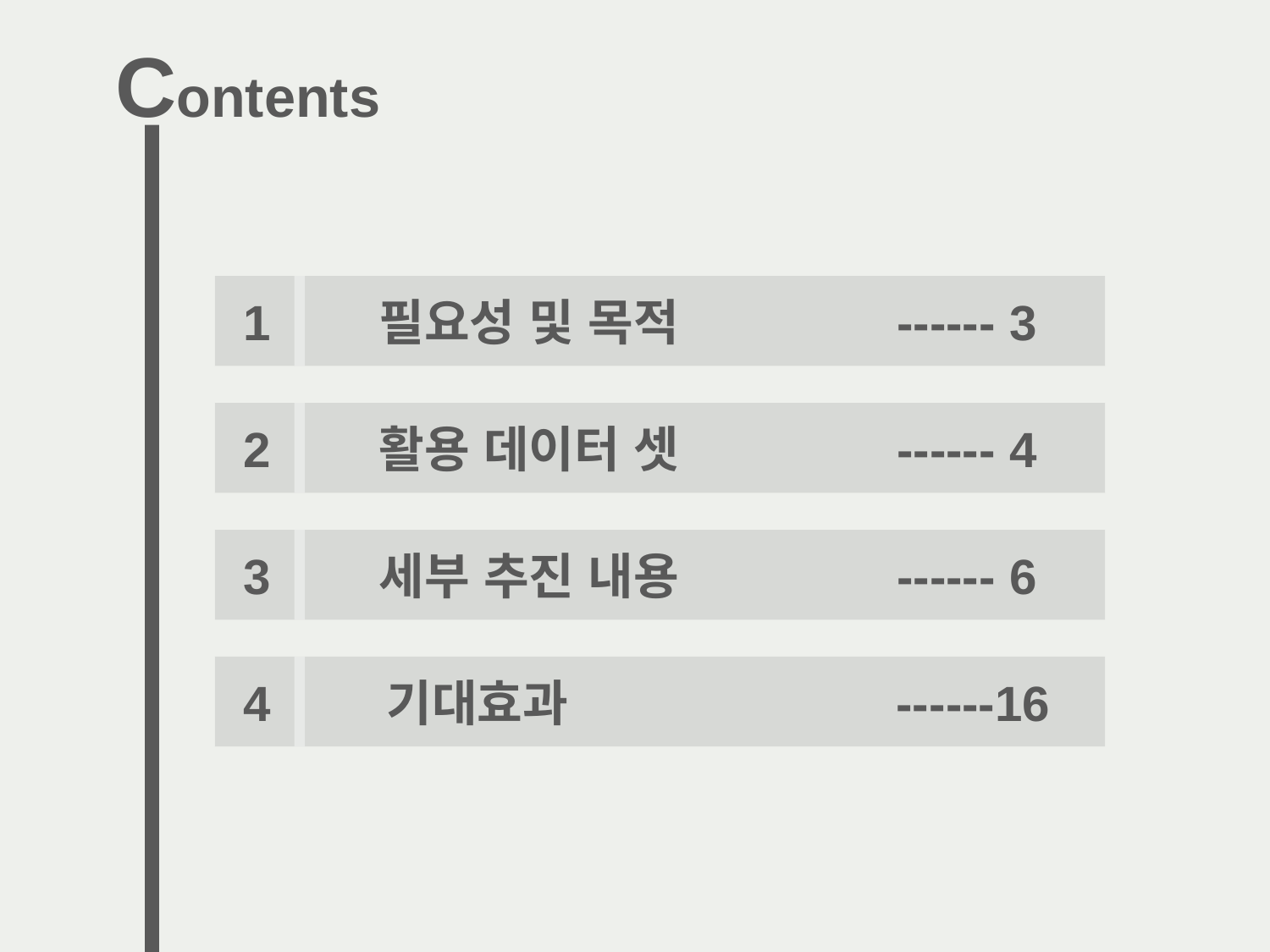

Contents

1
필요성 및 목적               ------ 3

2
활용 데이터 셋               ------ 4

3
세부 추진 내용               ------ 6

4
기대효과                       ------16